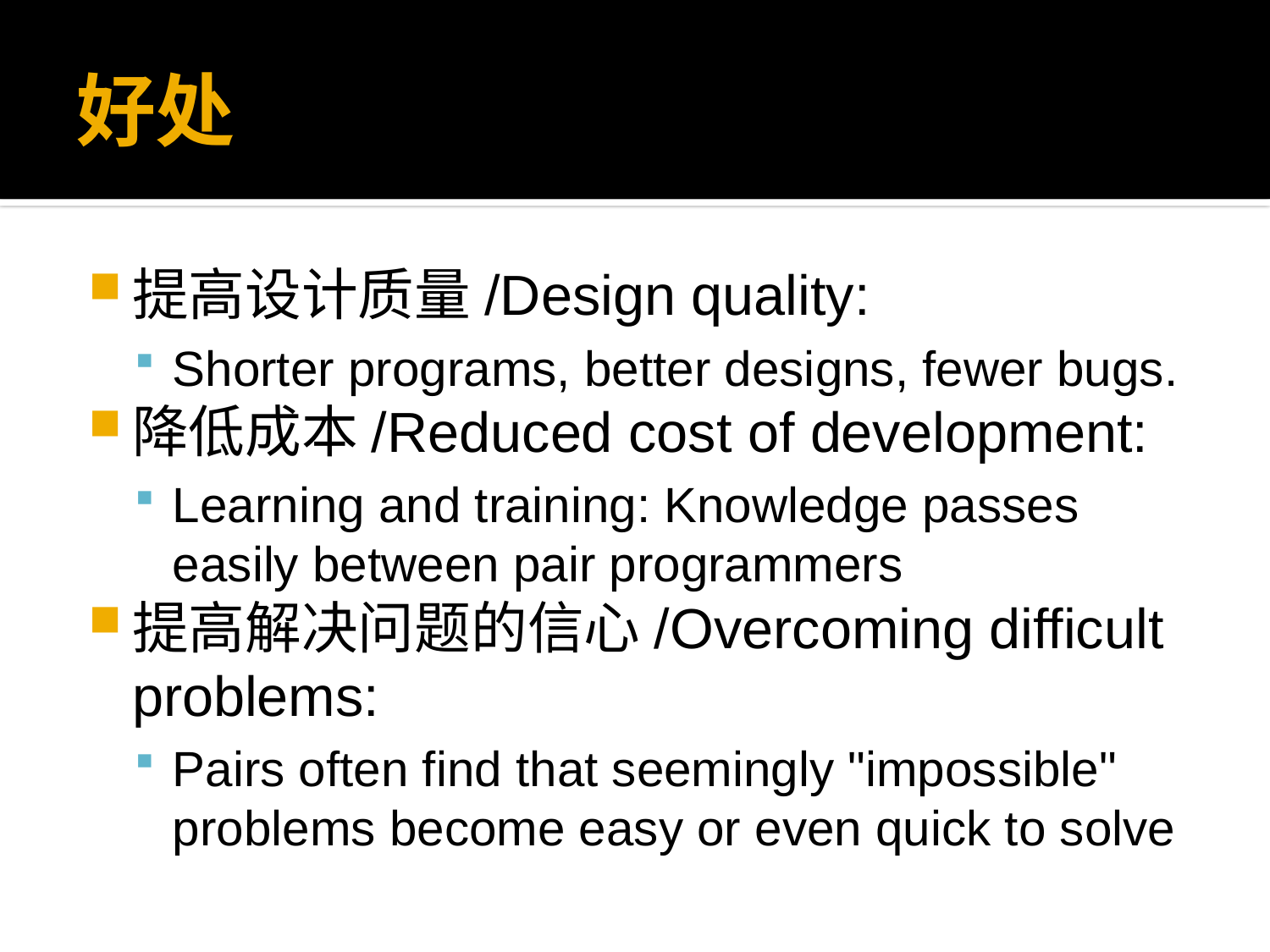

# 好处
提高设计质量/Design quality:
Shorter programs, better designs, fewer bugs.
降低成本/Reduced cost of development:
Learning and training: Knowledge passes easily between pair programmers
提高解决问题的信心/Overcoming difficult problems:
Pairs often find that seemingly "impossible" problems become easy or even quick to solve